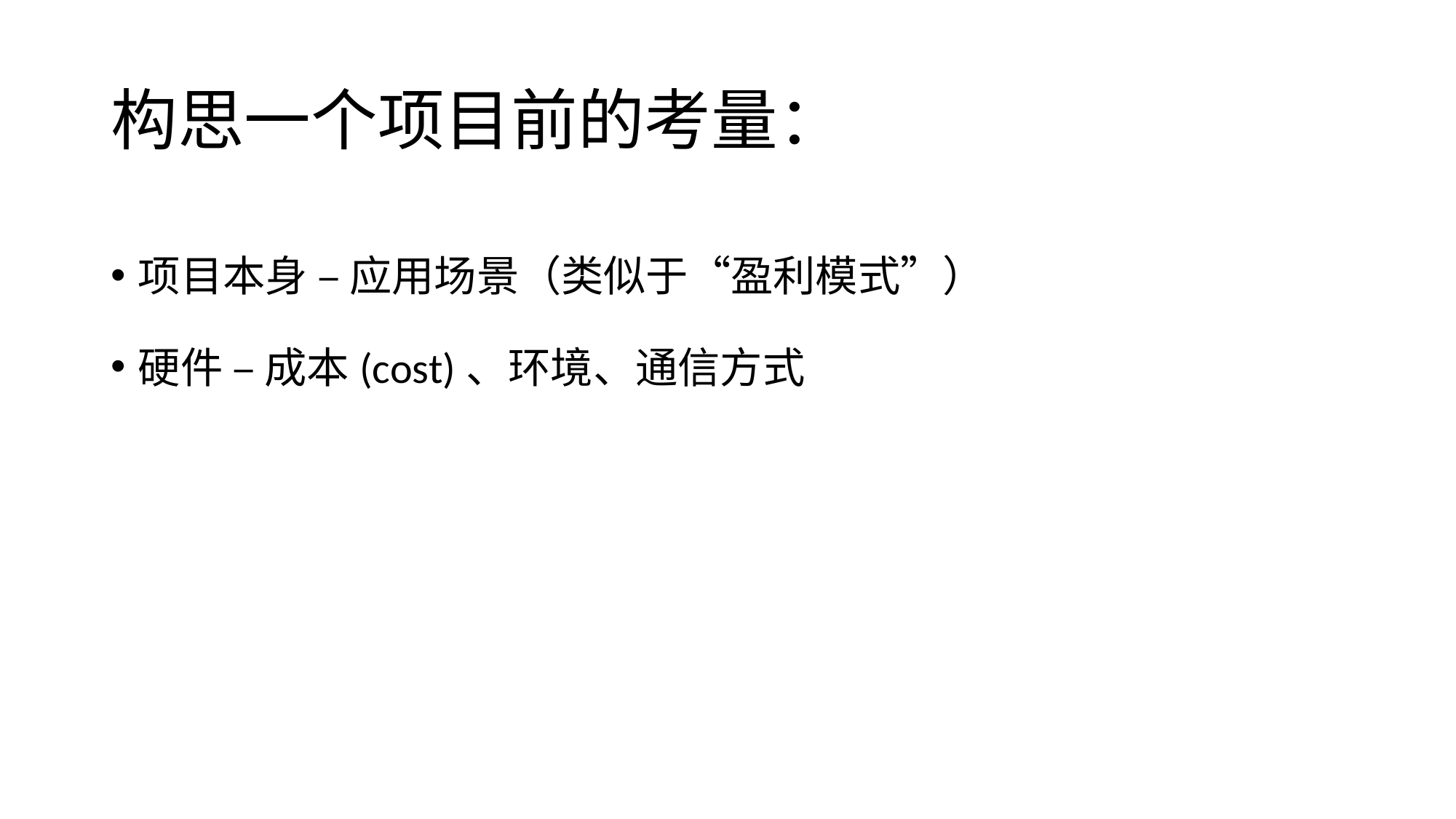

# 构思一个项目前的考量：
项目本身 – 应用场景（类似于“盈利模式”）
硬件 – 成本(cost)、环境、通信方式